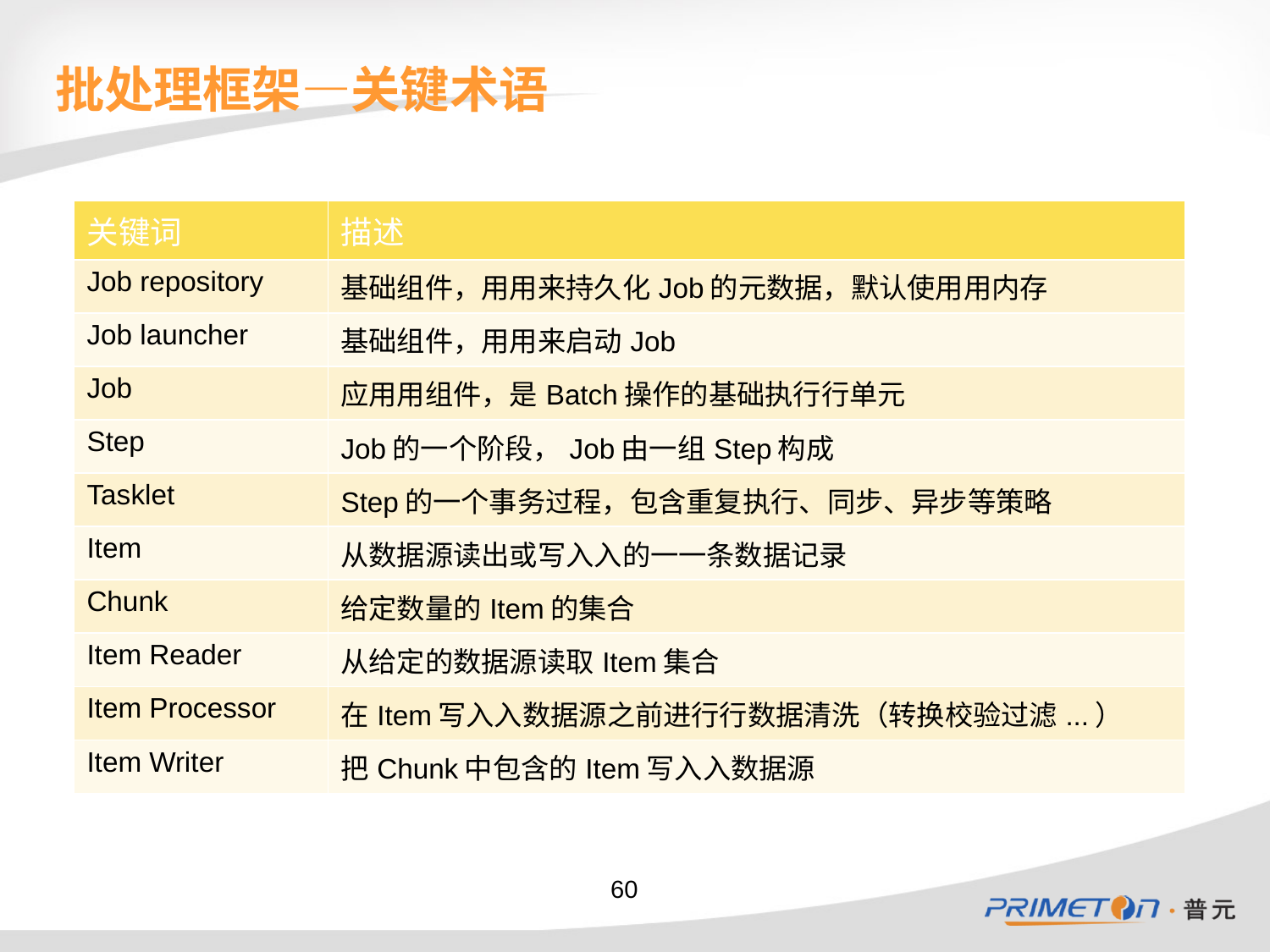

# 批处理框架—关键术语

| 关键词 | 描述 |
| --- | --- |
| Job repository | 基础组件，⽤用来持久化Job的元数据，默认使⽤用内存 |
| Job launcher | 基础组件，⽤用来启动Job |
| Job | 应⽤用组件，是Batch操作的基础执⾏行单元 |
| Step | Job的一个阶段，Job由一组Step构成 |
| Tasklet | Step的一个事务过程，包含重复执行、同步、异步等策略 |
| Item | 从数据源读出或写⼊入的⼀一条数据记录 |
| Chunk | 给定数量的Item的集合 |
| Item Reader | 从给定的数据源读取Item集合 |
| Item Processor | 在Item写⼊入数据源之前进⾏行数据清洗（转换校验过滤...） |
| Item Writer | 把Chunk中包含的Item写⼊入数据源 |
60